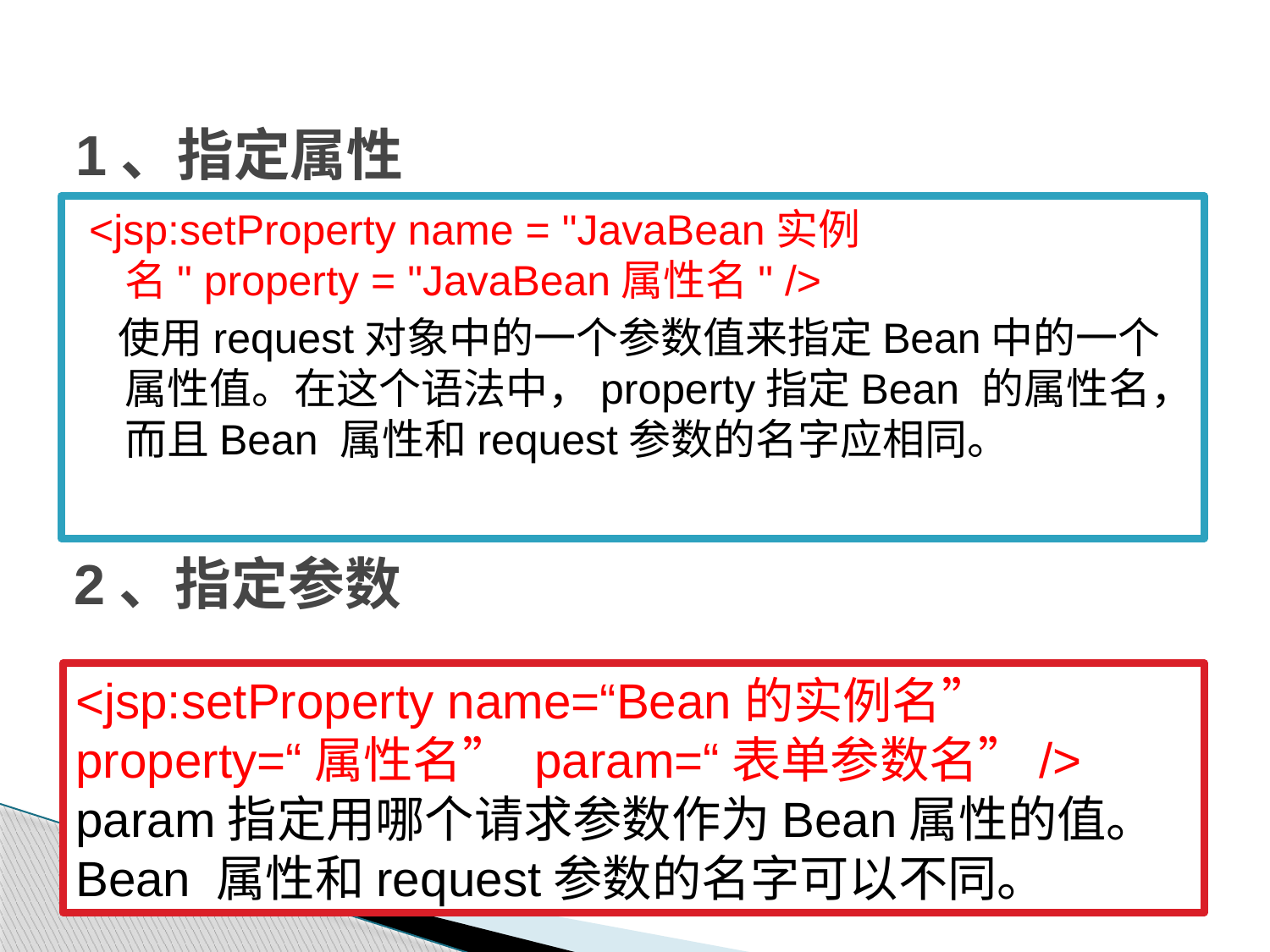

# 1、指定属性
<jsp:setProperty name = "JavaBean实例名" property = "JavaBean属性名" />
  使用request对象中的一个参数值来指定Bean中的一个属性值。在这个语法中，property指定Bean 的属性名，而且Bean 属性和request参数的名字应相同。
2、指定参数
<jsp:setProperty name=“Bean的实例名” property=“属性名” param=“表单参数名”/>
param指定用哪个请求参数作为Bean属性的值。Bean 属性和request参数的名字可以不同。